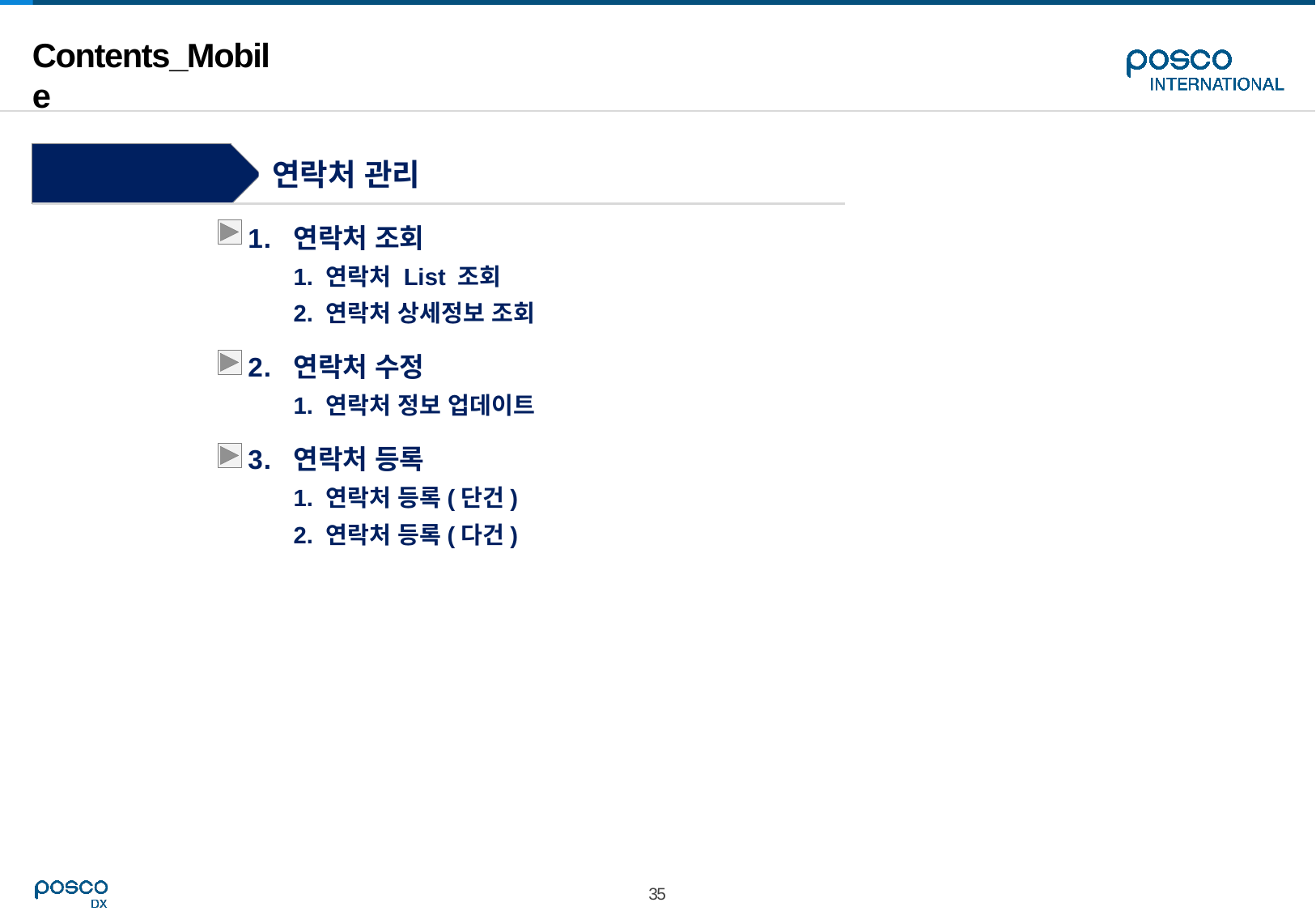

# Contents_Mobile
Step 2
연락처 관리
연락처 조회
1. 연락처 List 조회
2. 연락처 상세정보 조회
연락처 수정
1. 연락처 정보 업데이트
연락처 등록
1. 연락처 등록(단건)
2. 연락처 등록(다건)